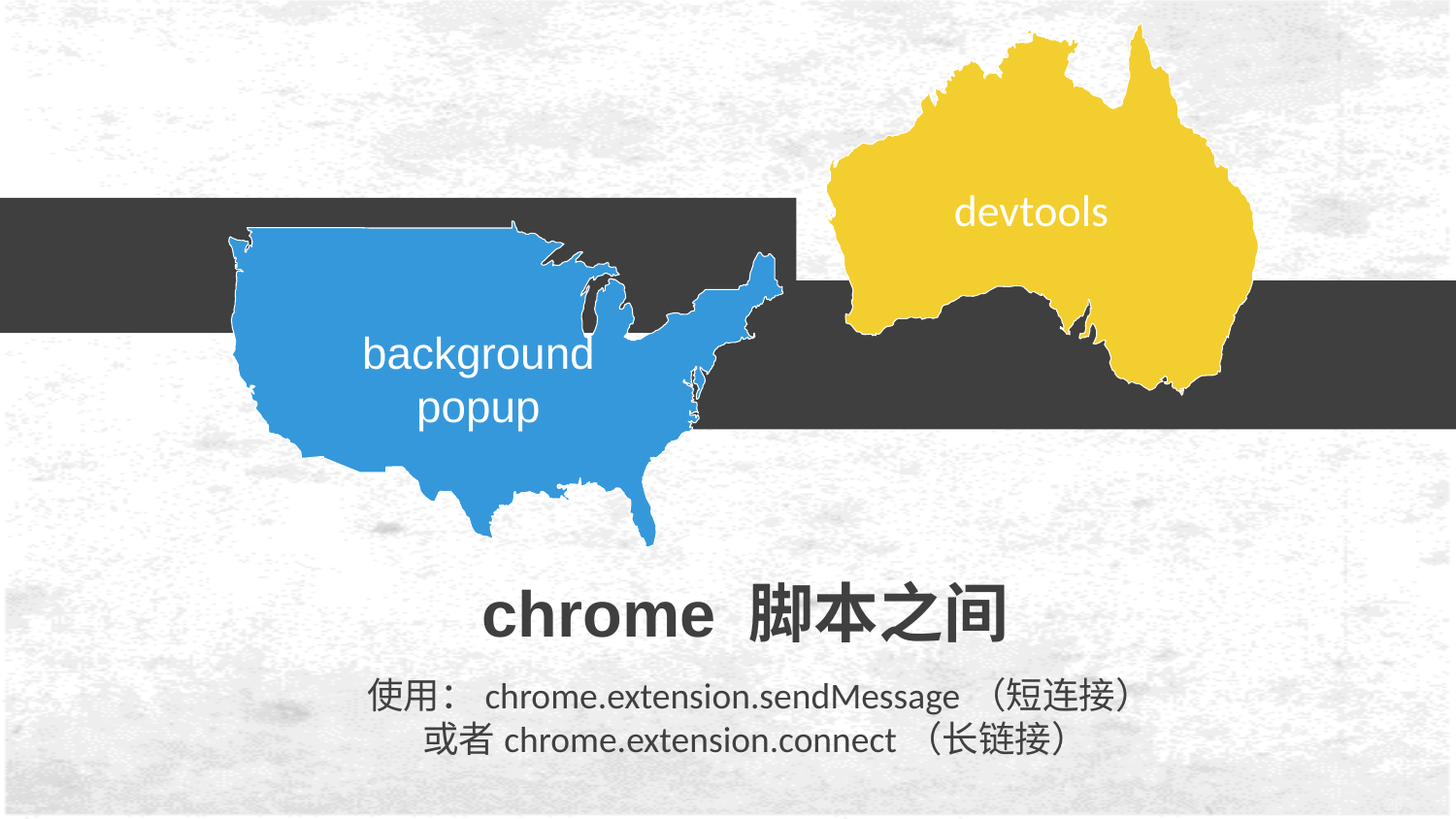

devtools

background
popup
chrome 脚本之间

使用：chrome.extension.sendMessage（短连接）
或者chrome.extension.connect（长链接）